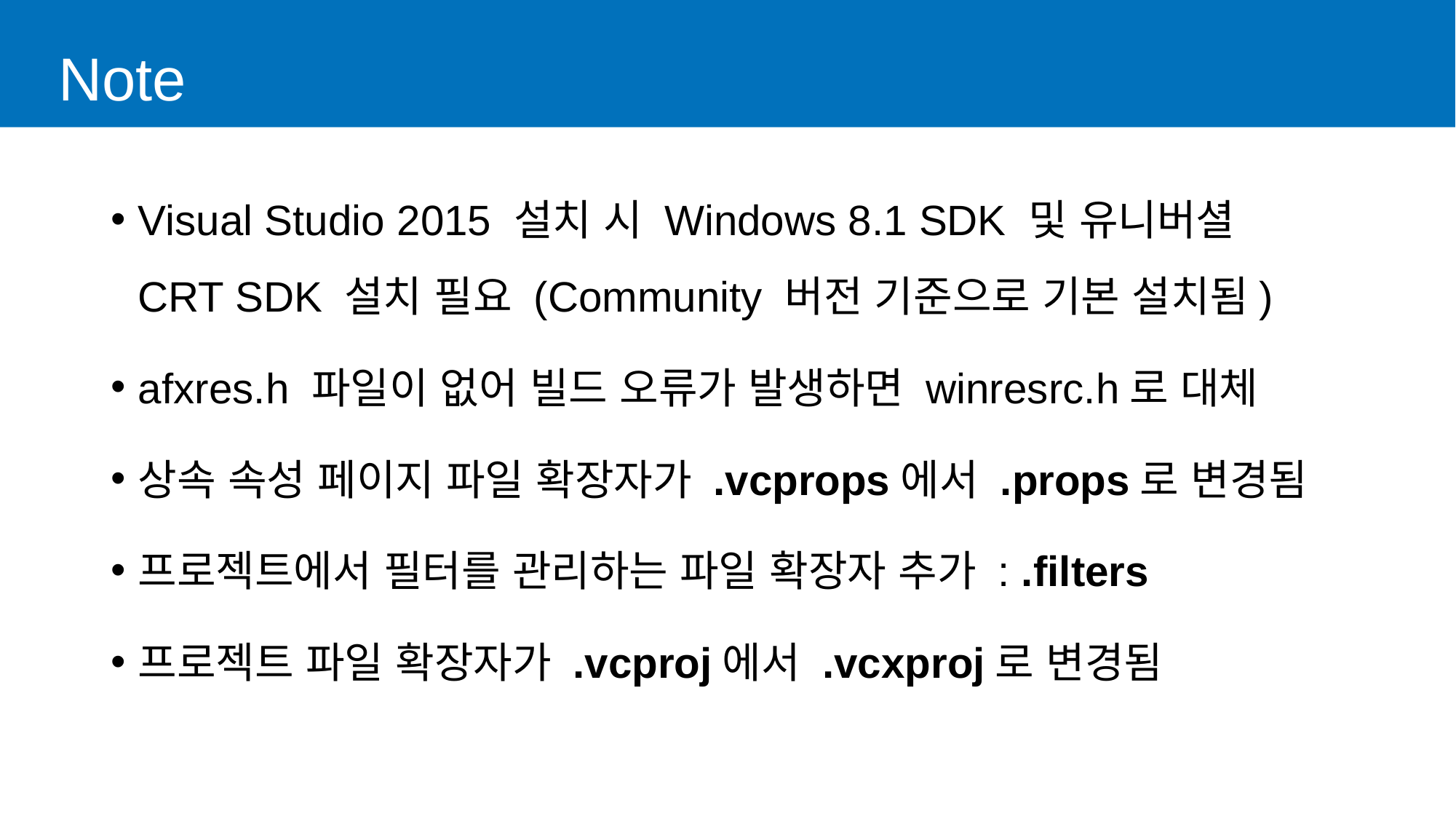

# Note
Visual Studio 2015 설치 시 Windows 8.1 SDK 및 유니버셜
CRT SDK 설치 필요 (Community 버전 기준으로 기본 설치됨)
afxres.h 파일이 없어 빌드 오류가 발생하면 winresrc.h로 대체
상속 속성 페이지 파일 확장자가 .vcprops에서 .props로 변경됨
프로젝트에서 필터를 관리하는 파일 확장자 추가 : .filters
프로젝트 파일 확장자가 .vcproj에서 .vcxproj로 변경됨